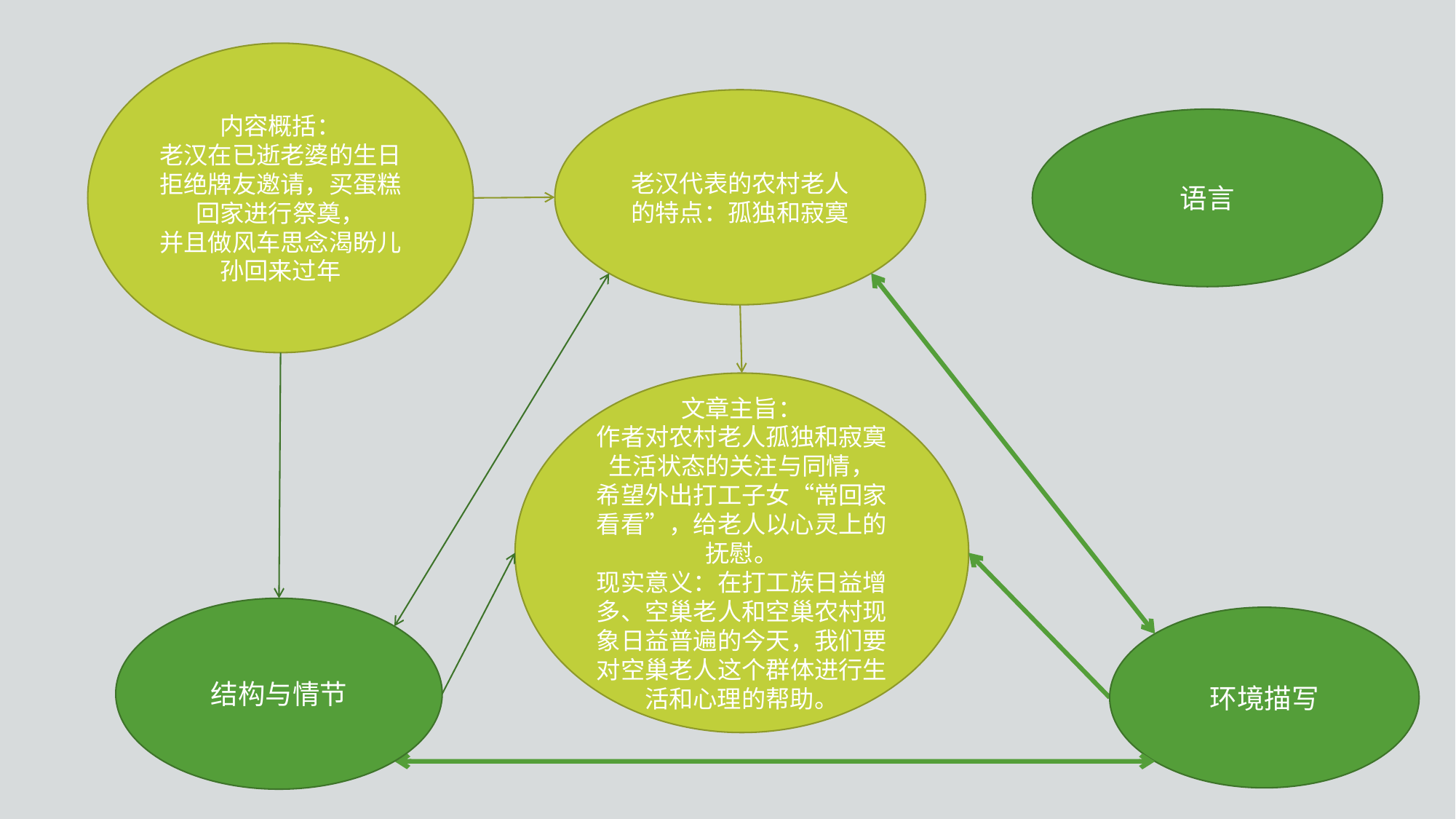

内容概括：
老汉在已逝老婆的生日拒绝牌友邀请，买蛋糕回家进行祭奠，
并且做风车思念渴盼儿孙回来过年
老汉代表的农村老人的特点：孤独和寂寞
语言
文章主旨：
作者对农村老人孤独和寂寞生活状态的关注与同情，
希望外出打工子女“常回家看看”，给老人以心灵上的抚慰。
现实意义：在打工族日益增多、空巢老人和空巢农村现象日益普遍的今天，我们要对空巢老人这个群体进行生活和心理的帮助。
结构与情节
环境描写